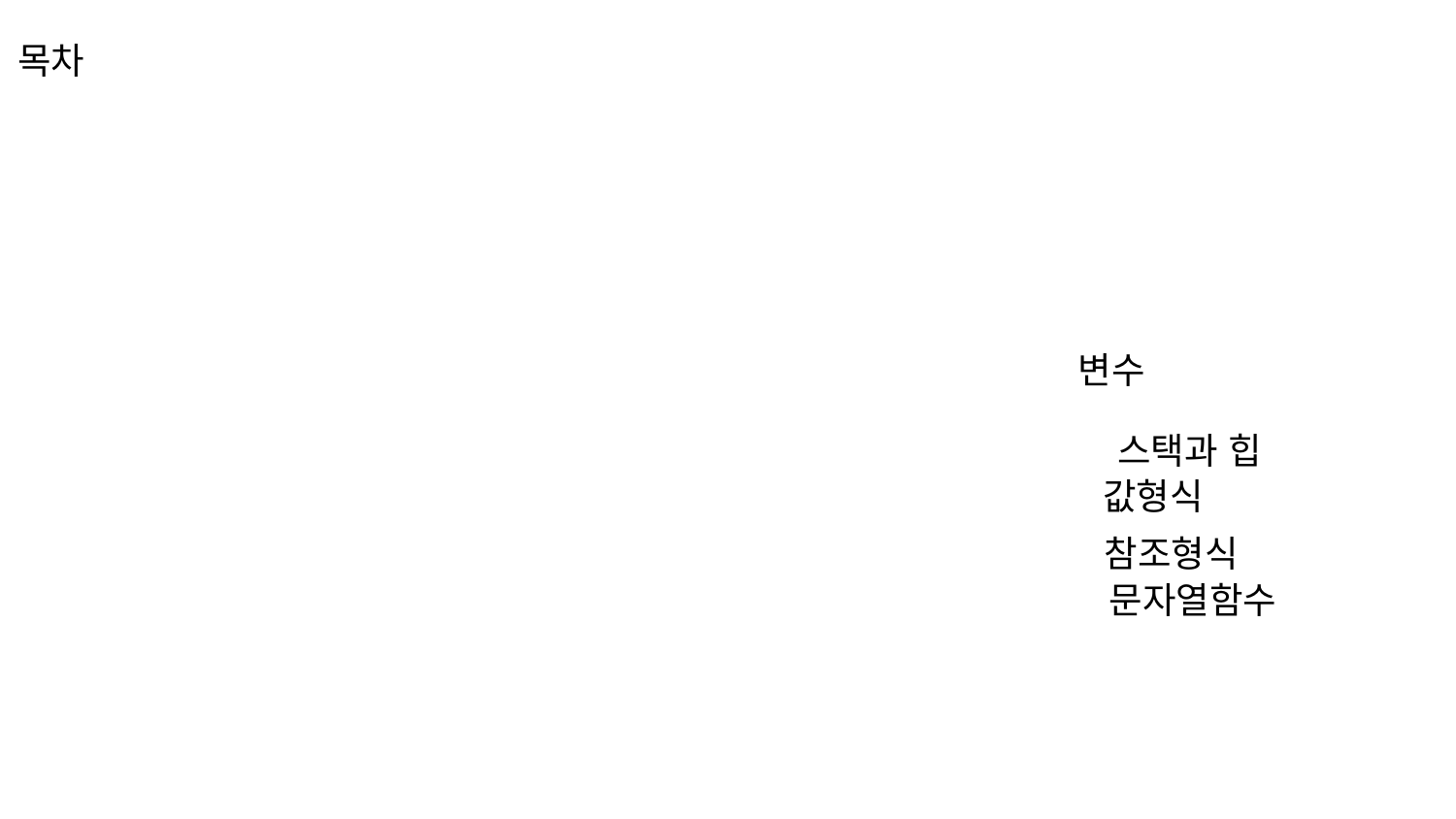

목차
변수
스택과 힙
값형식
참조형식
문자열함수